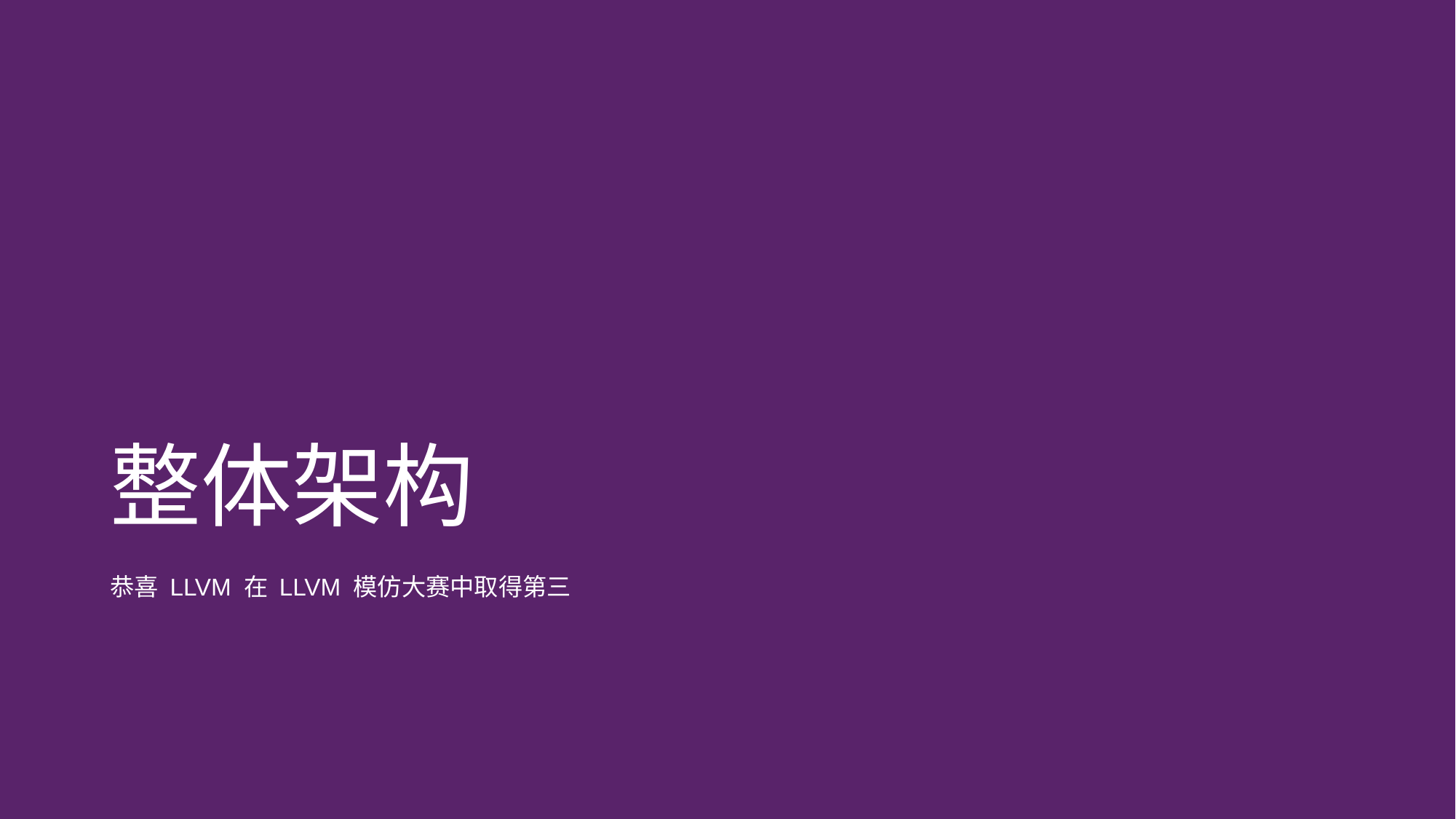

# 整体架构
恭喜 LLVM 在 LLVM 模仿大赛中取得第三